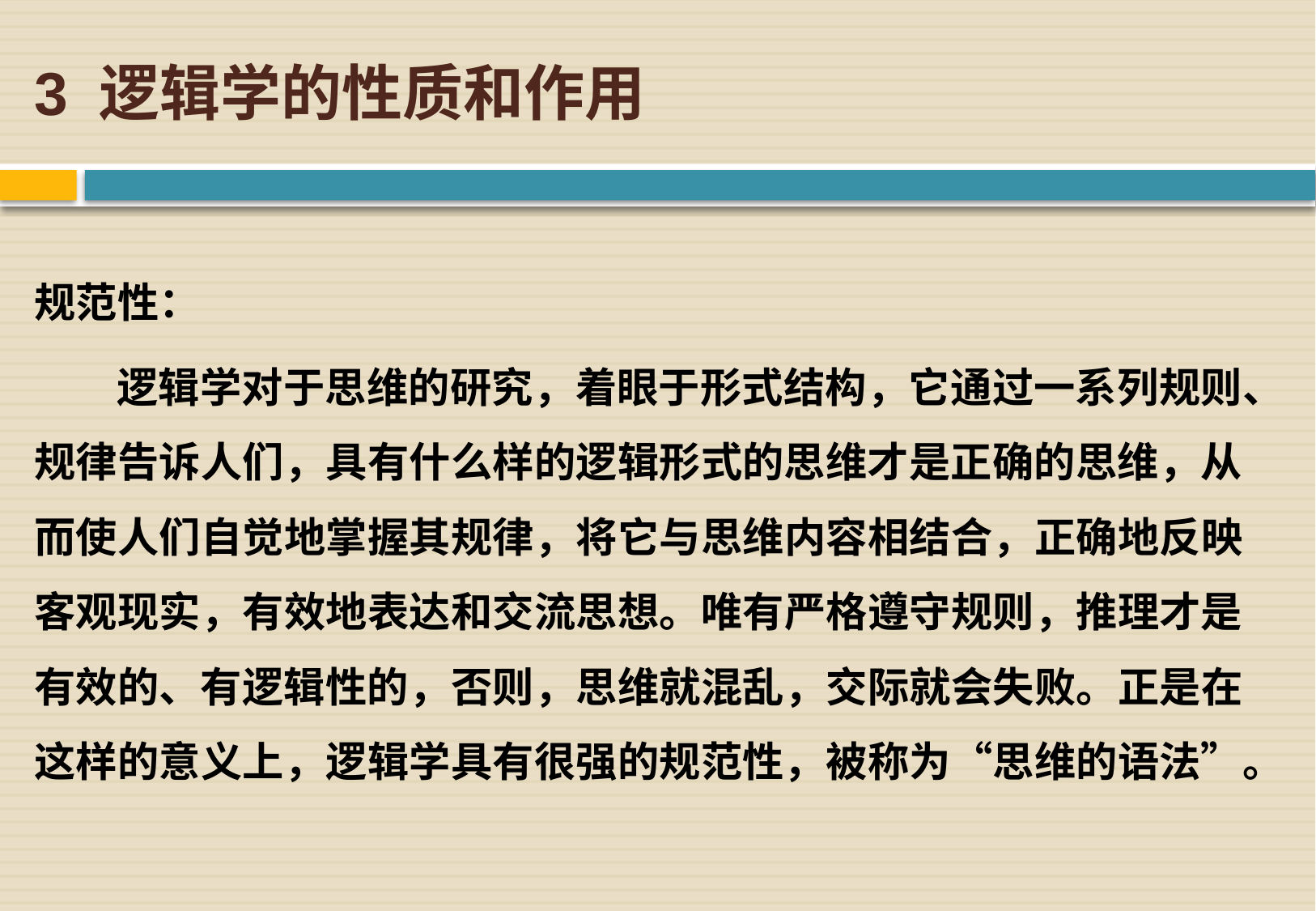

# 3 逻辑学的性质和作用
规范性：
        逻辑学对于思维的研究，着眼于形式结构，它通过一系列规则、规律告诉人们，具有什么样的逻辑形式的思维才是正确的思维，从而使人们自觉地掌握其规律，将它与思维内容相结合，正确地反映客观现实，有效地表达和交流思想。唯有严格遵守规则，推理才是有效的、有逻辑性的，否则，思维就混乱，交际就会失败。正是在这样的意义上，逻辑学具有很强的规范性，被称为“思维的语法”。